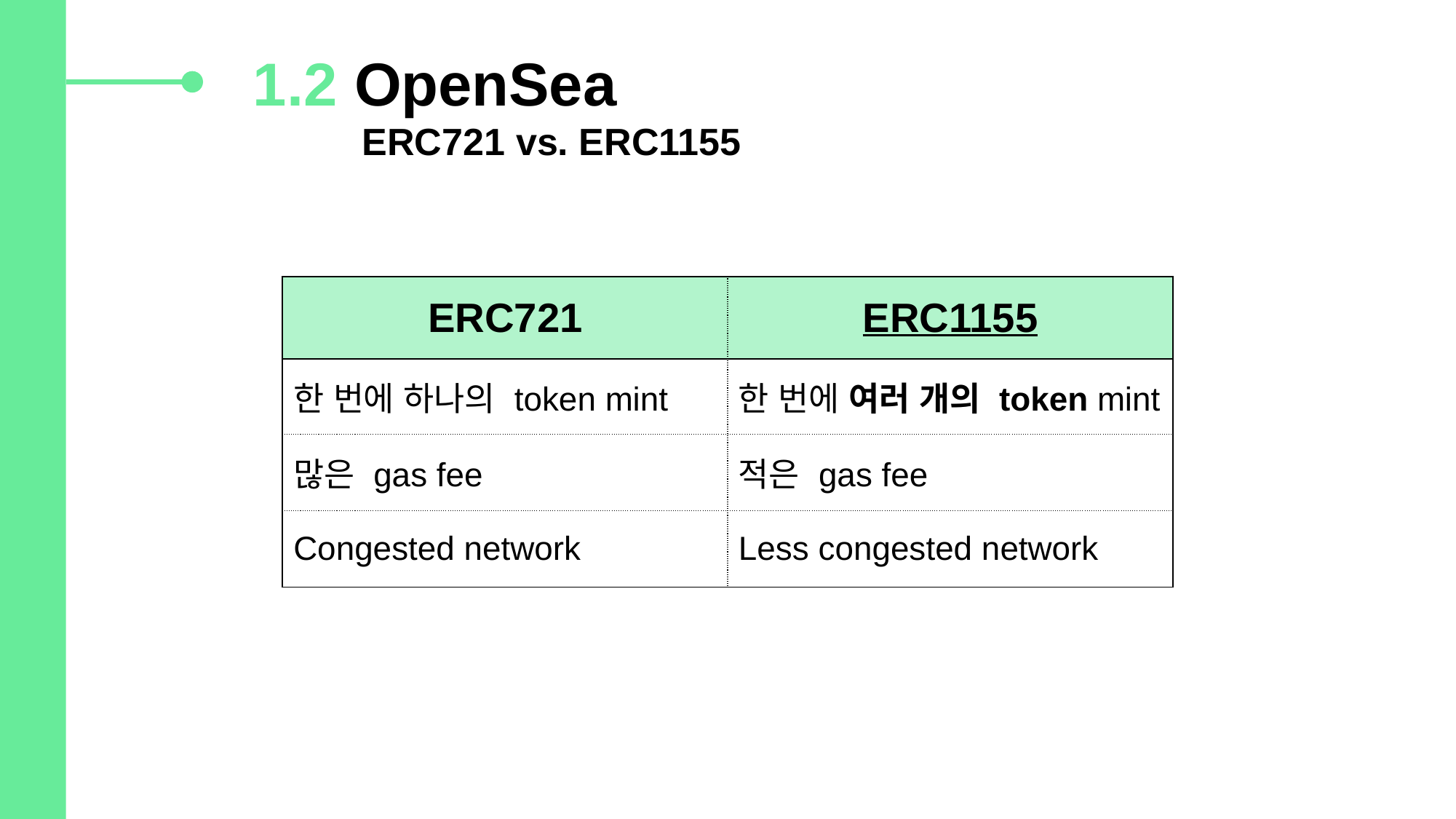

1.2 OpenSea
	ERC721 vs. ERC1155
| ERC721 | ERC1155 |
| --- | --- |
| 한 번에 하나의 token mint | 한 번에 여러 개의 token mint |
| 많은 gas fee | 적은 gas fee |
| Congested network | Less congested network |